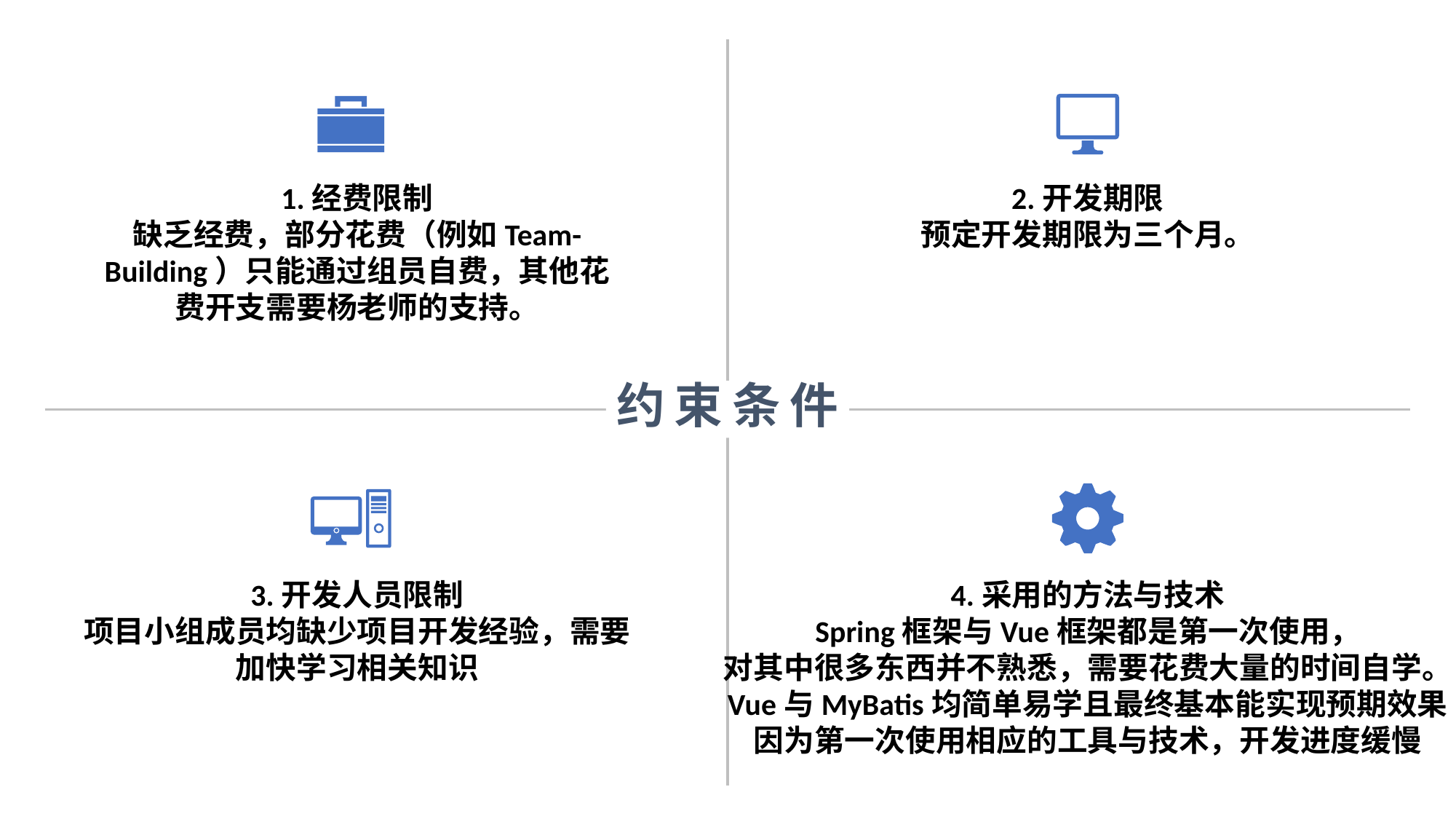

1.经费限制
缺乏经费，部分花费（例如Team-Building）只能通过组员自费，其他花费开支需要杨老师的支持。
2.开发期限
预定开发期限为三个月。

约束条件

3.开发人员限制
项目小组成员均缺少项目开发经验，需要加快学习相关知识
4.采用的方法与技术
Spring框架与Vue框架都是第一次使用，
对其中很多东西并不熟悉，需要花费大量的时间自学。
Vue与MyBatis均简单易学且最终基本能实现预期效果
因为第一次使用相应的工具与技术，开发进度缓慢